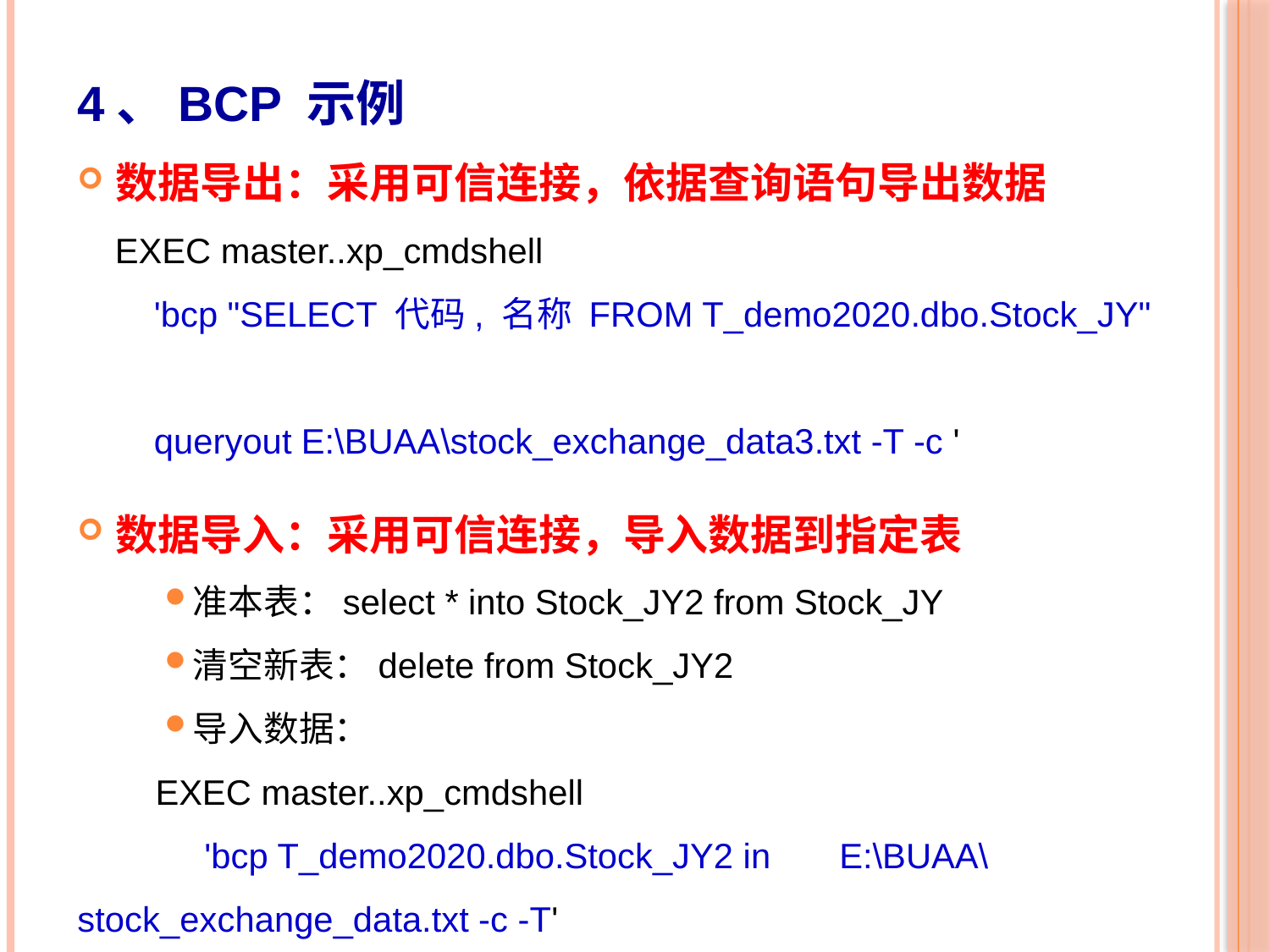

4、BCP 示例
数据导出：采用可信连接，依据查询语句导出数据
EXEC master..xp_cmdshell
    'bcp "SELECT 代码, 名称 FROM T_demo2020.dbo.Stock_JY"
    queryout E:\BUAA\stock_exchange_data3.txt -T -c '
数据导入：采用可信连接，导入数据到指定表
准本表：select * into Stock_JY2 from Stock_JY
清空新表：delete from Stock_JY2
导入数据：
        EXEC master..xp_cmdshell
	'bcp T_demo2020.dbo.Stock_JY2 in 	E:\BUAA\stock_exchange_data.txt -c -T'